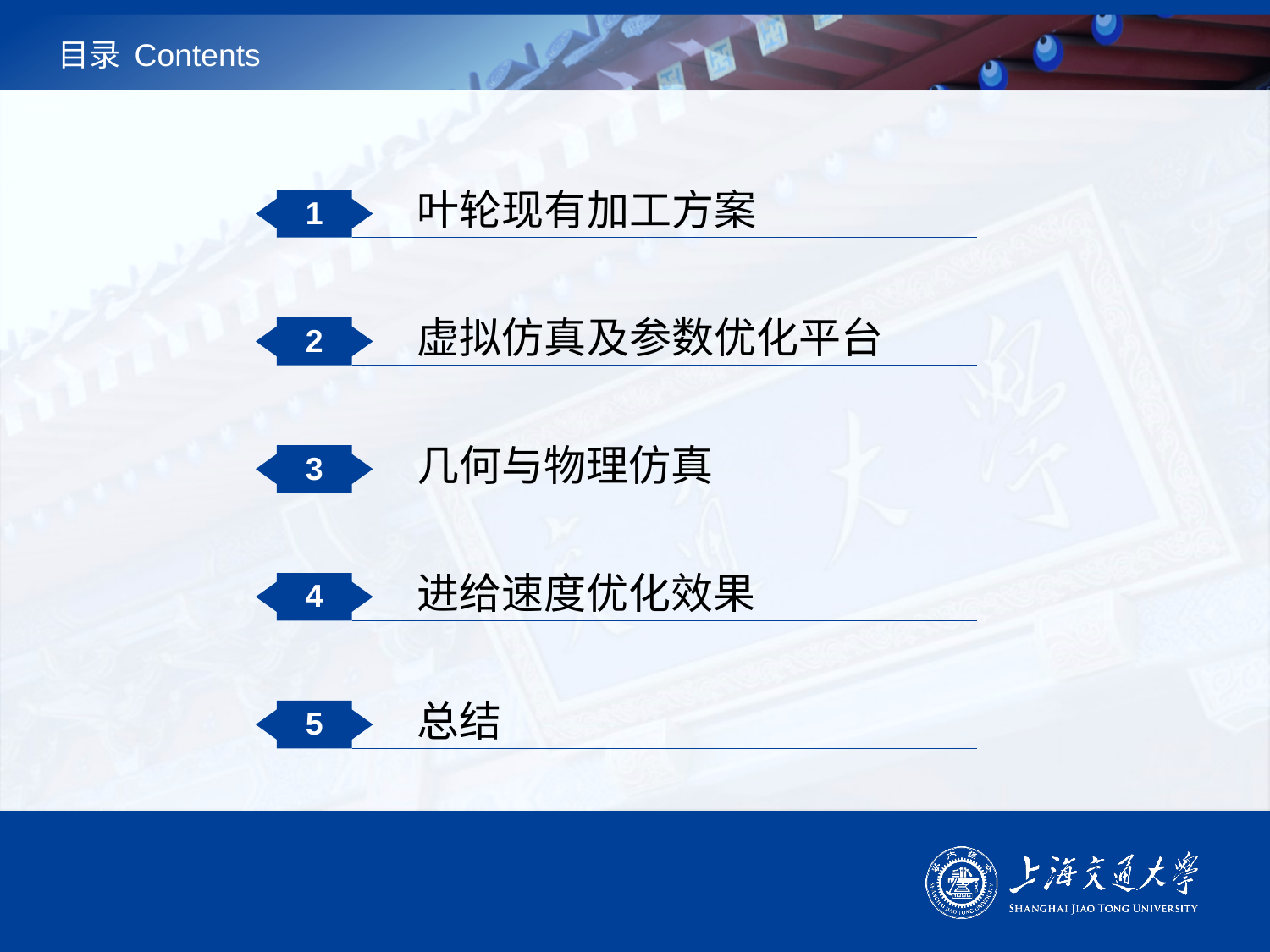

# 目录 Contents
叶轮现有加工方案
1

虚拟仿真及参数优化平台
2

几何与物理仿真
3

进给速度优化效果
4

总结
5